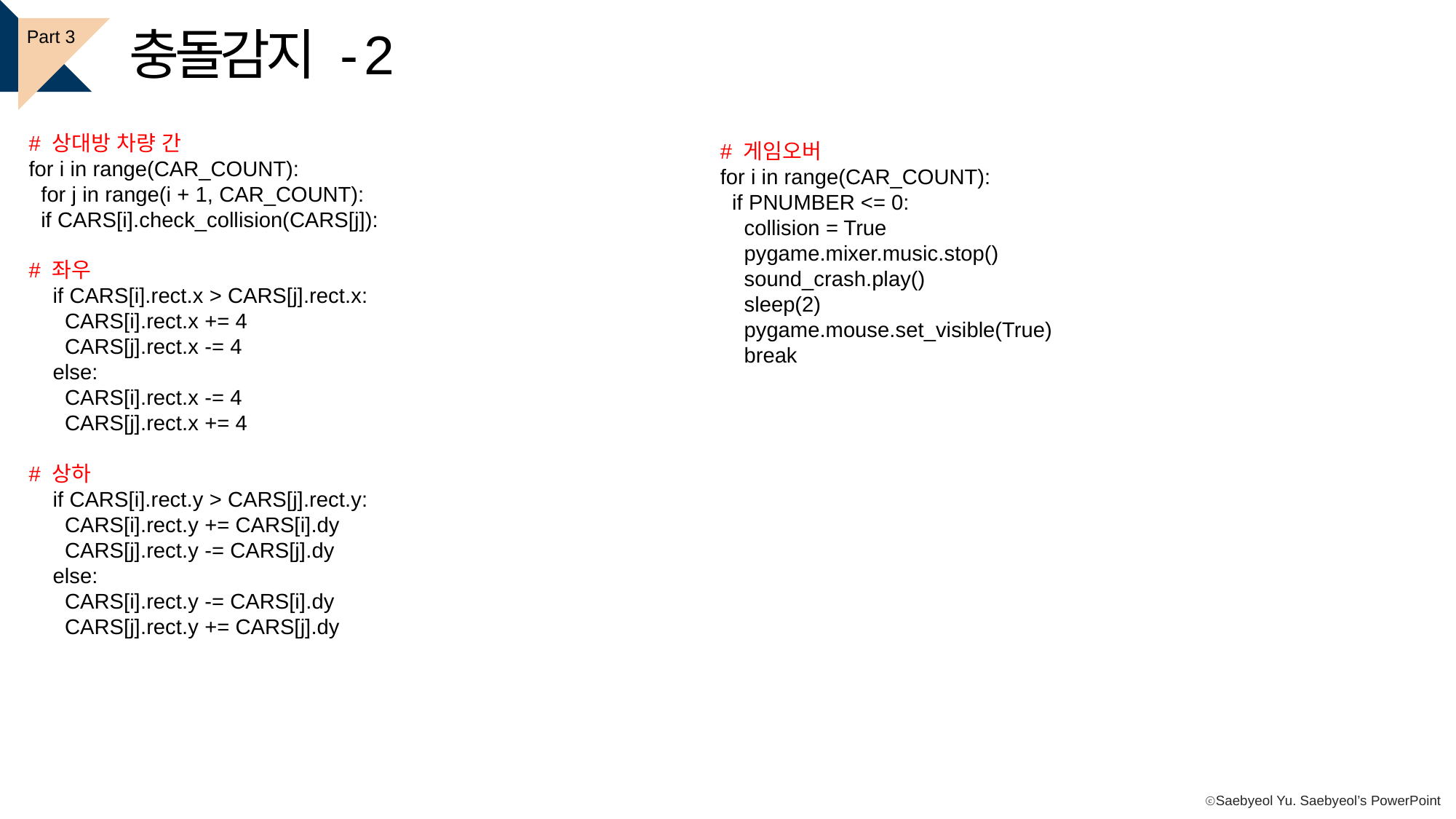

충돌감지 - 2

Part 3
# 상대방 차량 간
for i in range(CAR_COUNT):
  for j in range(i + 1, CAR_COUNT):
  if CARS[i].check_collision(CARS[j]):

# 좌우
    if CARS[i].rect.x > CARS[j].rect.x:
      CARS[i].rect.x += 4
      CARS[j].rect.x -= 4
    else:
      CARS[i].rect.x -= 4
      CARS[j].rect.x += 4

# 상하
    if CARS[i].rect.y > CARS[j].rect.y:
      CARS[i].rect.y += CARS[i].dy
      CARS[j].rect.y -= CARS[j].dy
    else:
      CARS[i].rect.y -= CARS[i].dy
      CARS[j].rect.y += CARS[j].dy
# 게임오버
for i in range(CAR_COUNT):
  if PNUMBER <= 0:
    collision = True
    pygame.mixer.music.stop()
    sound_crash.play()
    sleep(2)
    pygame.mouse.set_visible(True)
    break